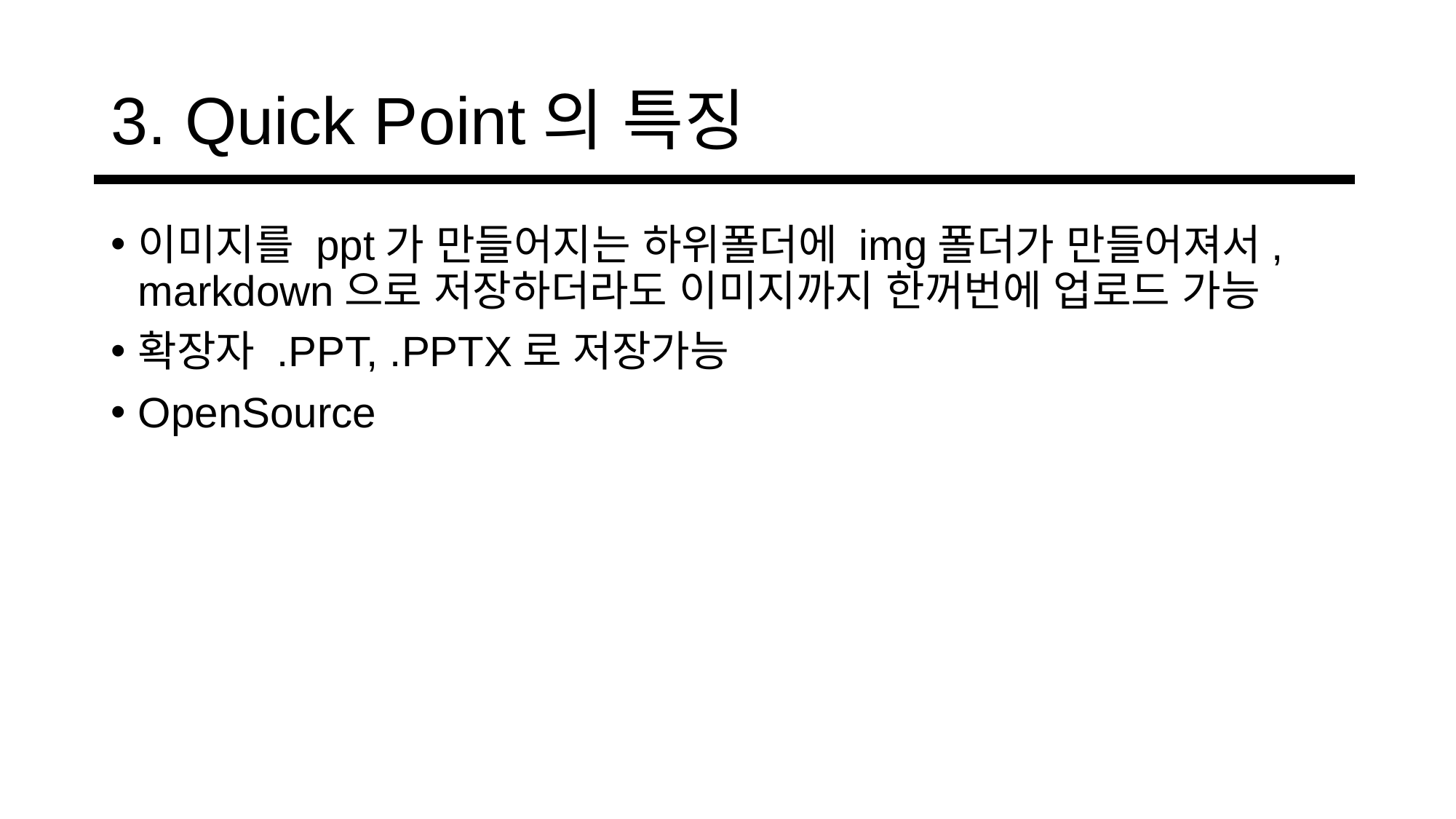

# 3. Quick Point의 특징
이미지를 ppt가 만들어지는 하위폴더에 img폴더가 만들어져서, markdown으로 저장하더라도 이미지까지 한꺼번에 업로드 가능
확장자 .PPT, .PPTX로 저장가능
OpenSource